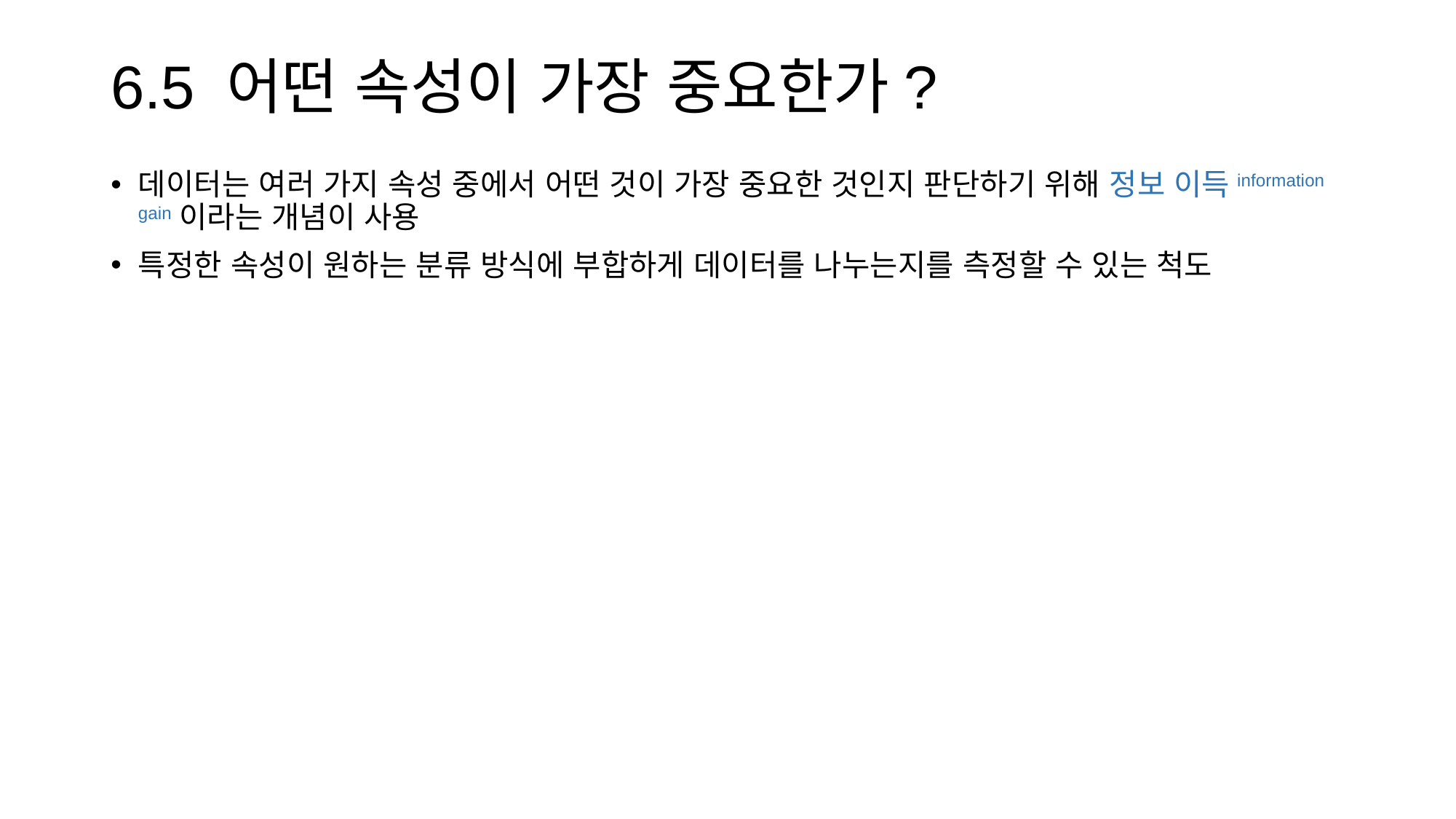

# 6.5 어떤 속성이 가장 중요한가?
데이터는 여러 가지 속성 중에서 어떤 것이 가장 중요한 것인지 판단하기 위해 정보 이득information gain이라는 개념이 사용
특정한 속성이 원하는 분류 방식에 부합하게 데이터를 나누는지를 측정할 수 있는 척도